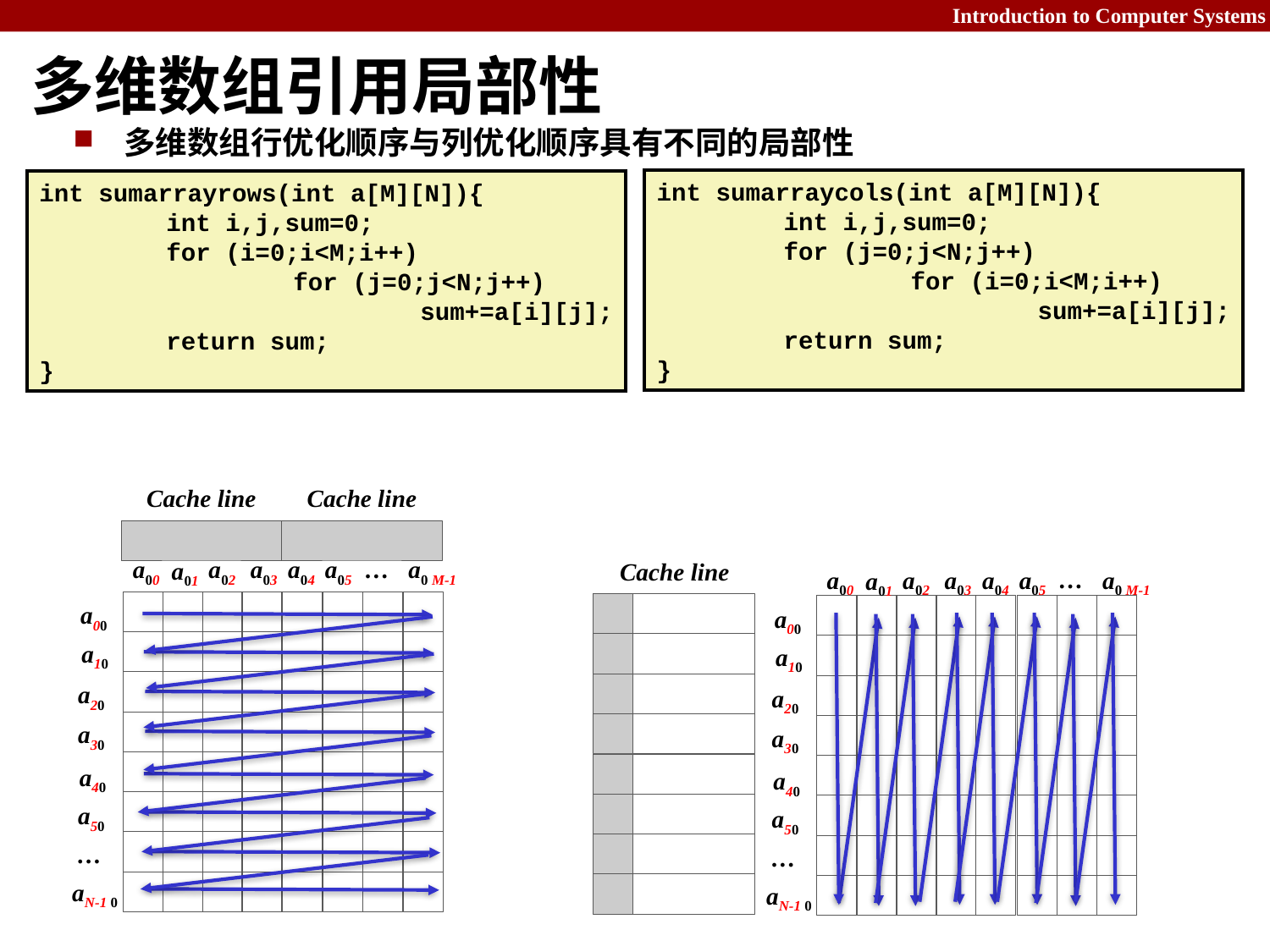

# 多维数组引用局部性
多维数组行优化顺序与列优化顺序具有不同的局部性
int sumarraycols(int a[M][N]){
	int i,j,sum=0;
	for (j=0;j<N;j++)
		for (i=0;i<M;i++)
			sum+=a[i][j];
	return sum;
}
int sumarrayrows(int a[M][N]){
	int i,j,sum=0;
	for (i=0;i<M;i++)
		for (j=0;j<N;j++)
			sum+=a[i][j];
	return sum;
}
Cache line
Cache line

a00
a02
a03
a04
a05
…
a0 M-1
a01
Cache line
a00
a02
a03
a04
a05
…
a0 M-1
a01

a00

a00
a10

a10

a20

a20

a30

a30

a40
a40

a50

a50

…

…
aN-1 0

aN-1 0